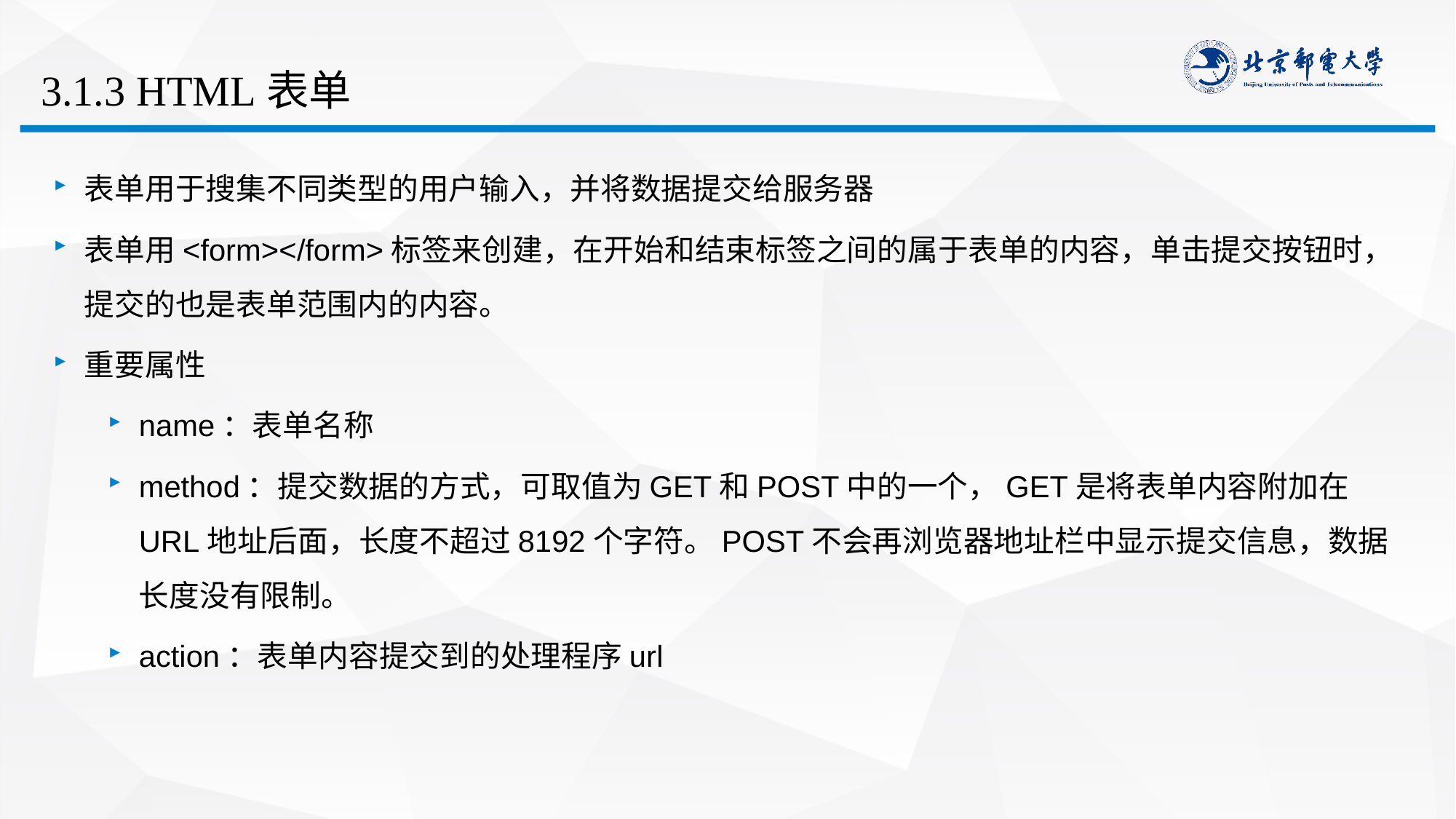

# 3.1.3 HTML表单
表单用于搜集不同类型的用户输入，并将数据提交给服务器
表单用<form></form>标签来创建，在开始和结束标签之间的属于表单的内容，单击提交按钮时，提交的也是表单范围内的内容。
重要属性
name：表单名称
method：提交数据的方式，可取值为GET和POST中的一个，GET是将表单内容附加在URL地址后面，长度不超过8192个字符。POST不会再浏览器地址栏中显示提交信息，数据长度没有限制。
action：表单内容提交到的处理程序url